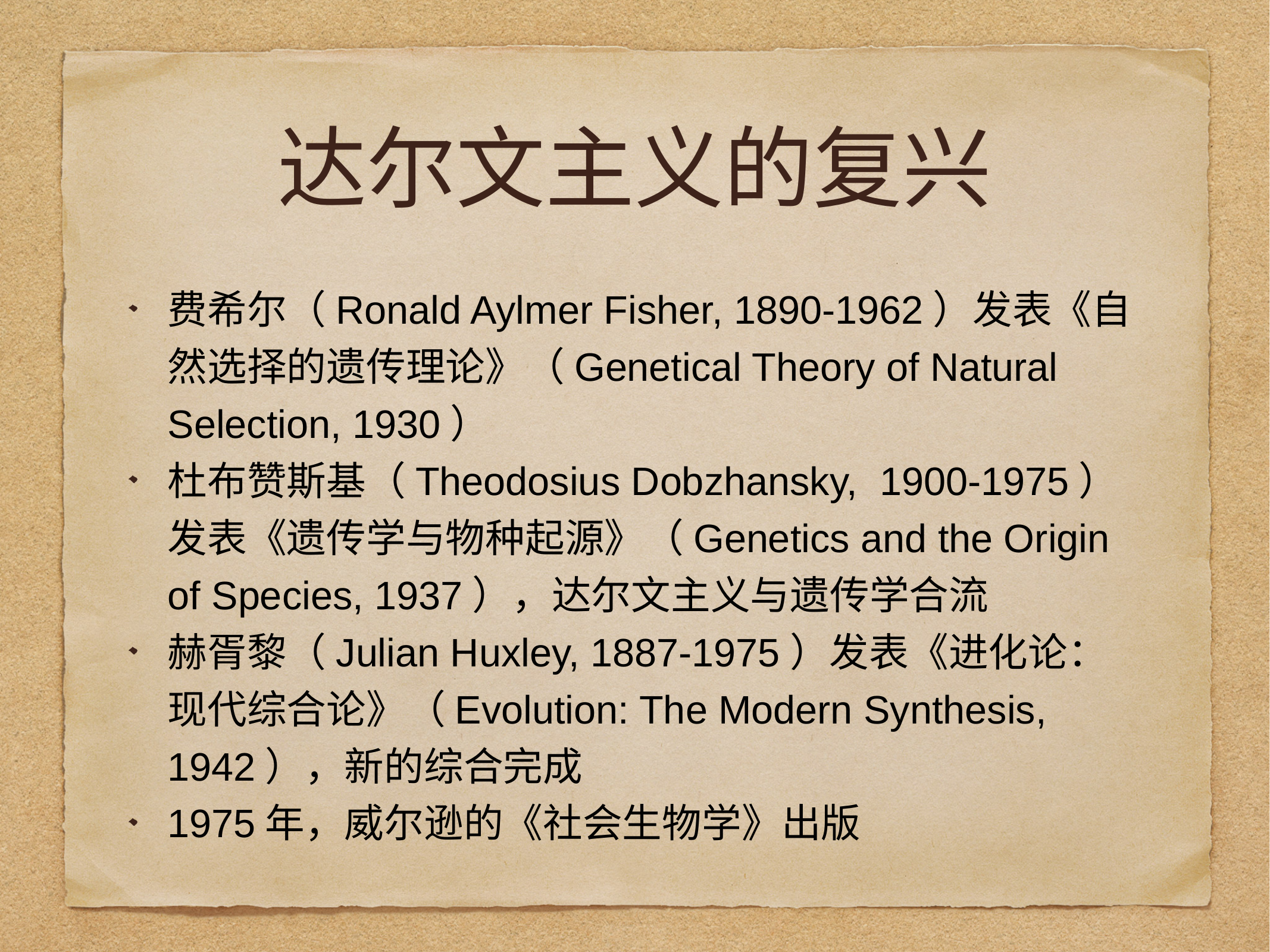

# 达尔文主义的复兴
费希尔（Ronald Aylmer Fisher, 1890-1962）发表《自然选择的遗传理论》（Genetical Theory of Natural Selection, 1930）
杜布赞斯基（Theodosius Dobzhansky,  1900-1975）发表《遗传学与物种起源》（Genetics and the Origin of Species, 1937），达尔文主义与遗传学合流
赫胥黎（Julian Huxley, 1887-1975）发表《进化论：现代综合论》（Evolution: The Modern Synthesis, 1942），新的综合完成
1975年，威尔逊的《社会生物学》出版